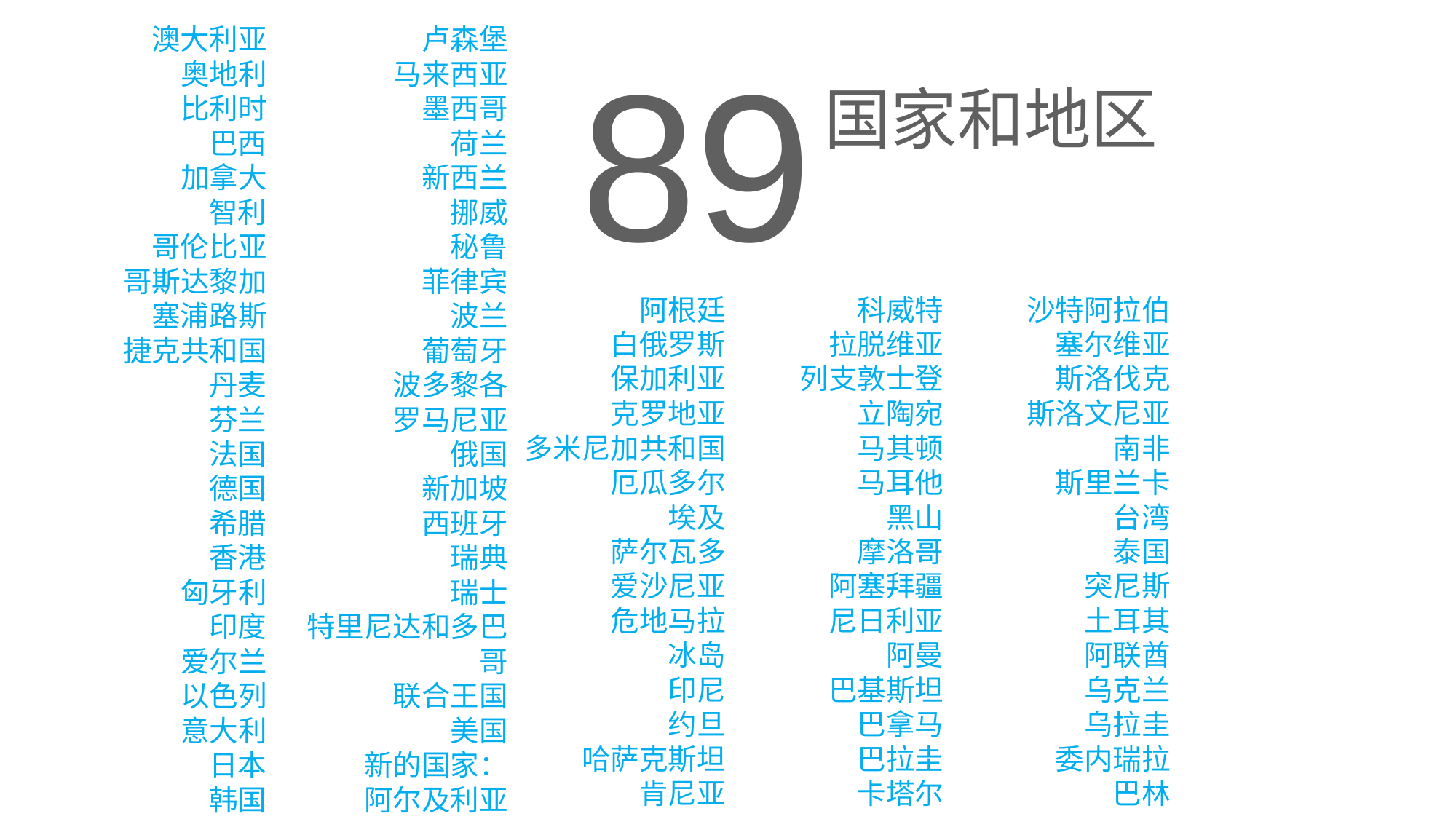

澳大利亚
奥地利
比利时
巴西
加拿大
智利
哥伦比亚
哥斯达黎加
塞浦路斯
捷克共和国
丹麦
芬兰
法国
德国
希腊
香港
匈牙利
印度
爱尔兰
以色列
意大利
日本
韩国
卢森堡
马来西亚
墨西哥
荷兰
新西兰
挪威
秘鲁
菲律宾
波兰
葡萄牙
波多黎各
罗马尼亚
俄国
新加坡
西班牙
瑞典
瑞士
特里尼达和多巴哥
联合王国
美国
新的国家：
阿尔及利亚
89
国家和地区
科威特
拉脱维亚
列支敦士登
立陶宛
马其顿
马耳他
黑山
摩洛哥
阿塞拜疆
尼日利亚
阿曼
巴基斯坦
巴拿马
巴拉圭
卡塔尔
沙特阿拉伯
塞尔维亚
斯洛伐克
斯洛文尼亚
南非
斯里兰卡
台湾
泰国
突尼斯
土耳其
阿联酋
乌克兰
乌拉圭
委内瑞拉
巴林
阿根廷
白俄罗斯
保加利亚
克罗地亚
多米尼加共和国
厄瓜多尔
埃及
萨尔瓦多
爱沙尼亚
危地马拉
冰岛
印尼
约旦
哈萨克斯坦
肯尼亚